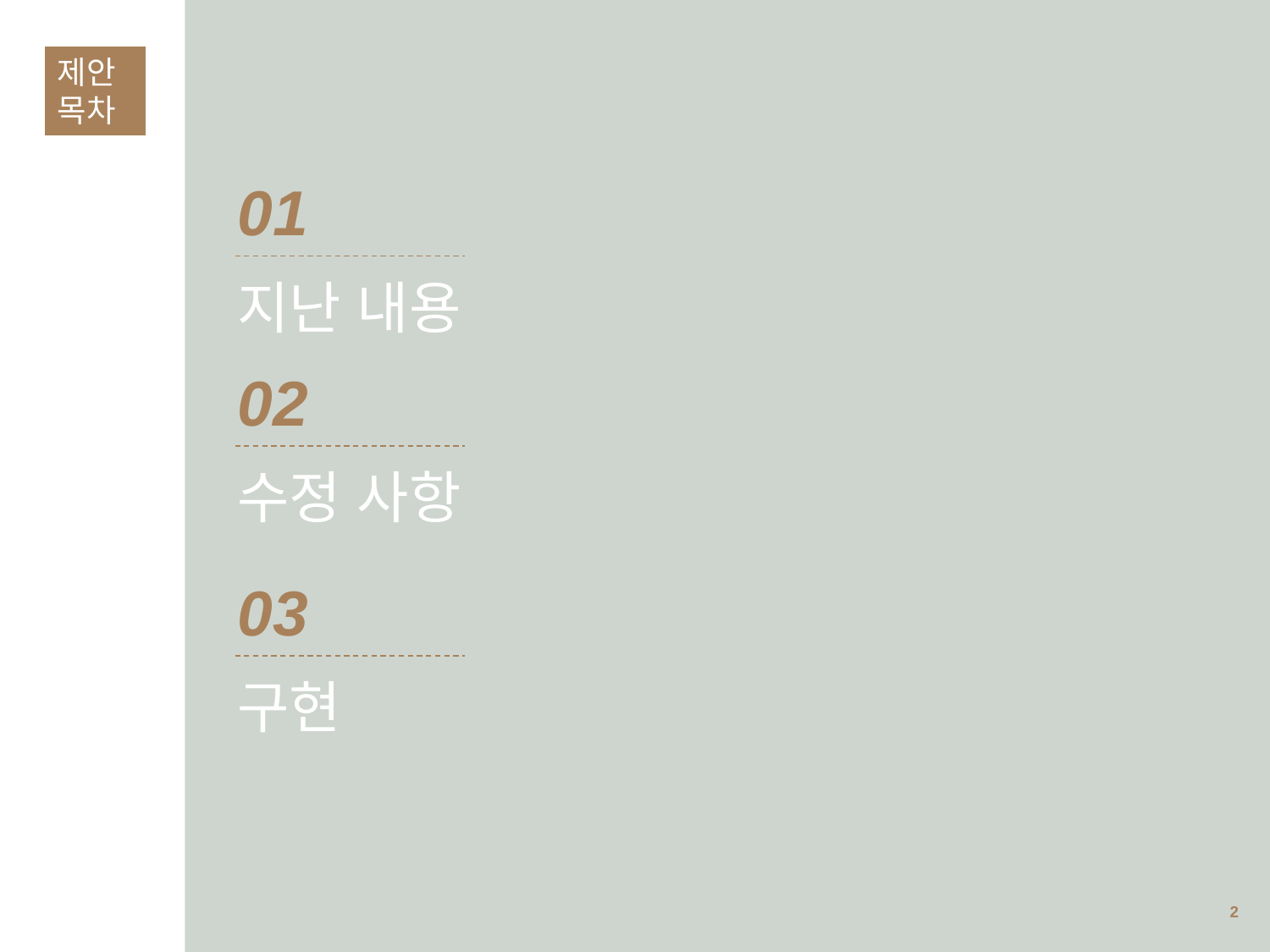

제안
목차
01
지난 내용
02
수정 사항
03
구현
2